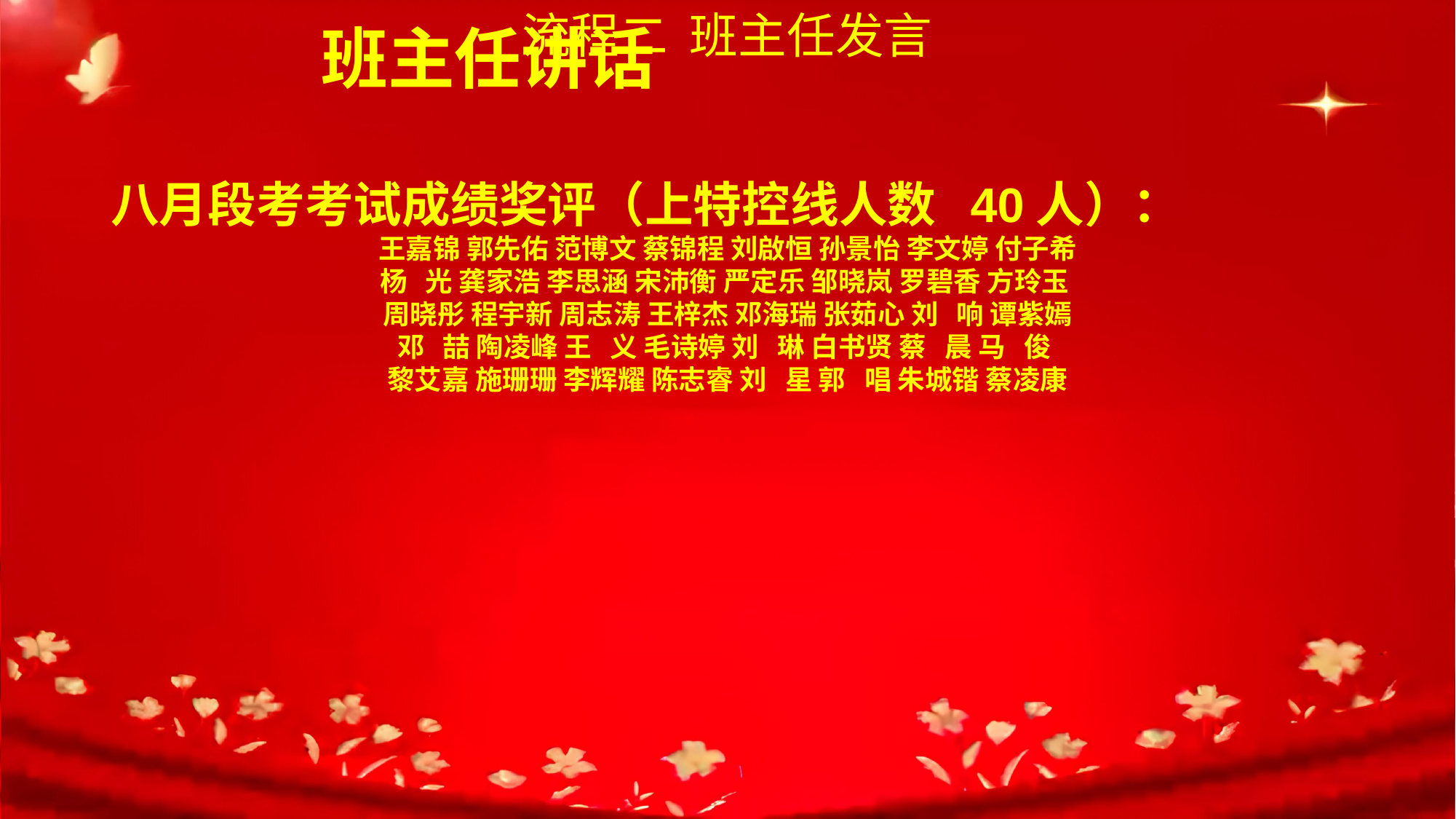

流程二  班主任发言
班主任讲话
八月段考考试成绩奖评（上特控线人数  40人）：
王嘉锦 郭先佑 范博文 蔡锦程 刘啟恒 孙景怡 李文婷 付子希
杨   光 龚家浩 李思涵 宋沛衡 严定乐 邹晓岚 罗碧香 方玲玉
周晓彤 程宇新 周志涛 王梓杰 邓海瑞 张茹心 刘   响 谭紫嫣
邓   喆 陶凌峰 王   义 毛诗婷 刘   琳 白书贤 蔡   晨 马   俊
黎艾嘉 施珊珊 李辉耀 陈志睿 刘   星 郭   唱 朱城锴 蔡凌康